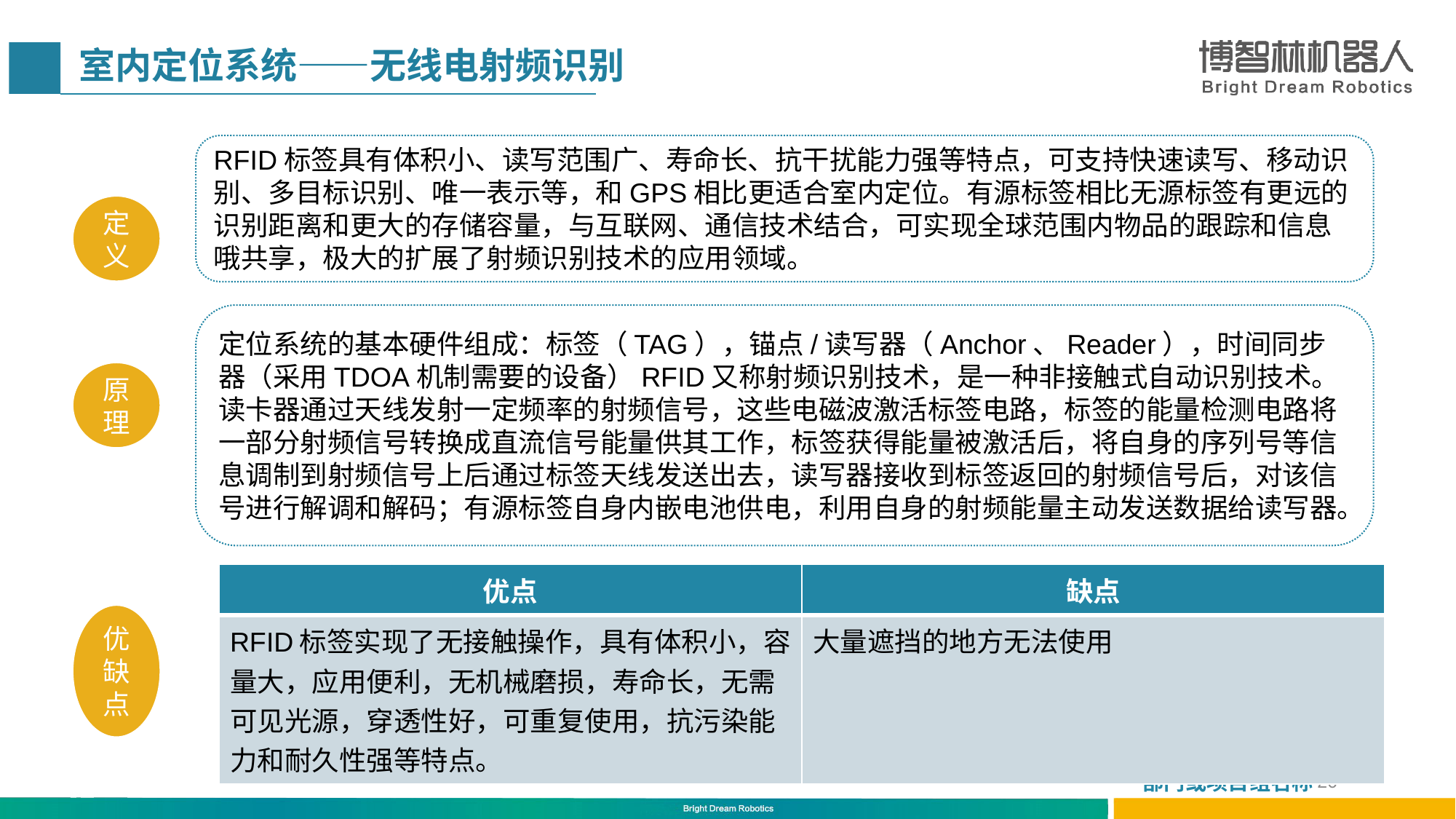

室内定位系统——无线电射频识别
RFID标签具有体积小、读写范围广、寿命长、抗干扰能力强等特点，可支持快速读写、移动识别、多目标识别、唯一表示等，和GPS相比更适合室内定位。有源标签相比无源标签有更远的识别距离和更大的存储容量，与互联网、通信技术结合，可实现全球范围内物品的跟踪和信息哦共享，极大的扩展了射频识别技术的应用领域。
定义
定位系统的基本硬件组成：标签（TAG），锚点/读写器（Anchor、Reader），时间同步器（采用TDOA机制需要的设备）RFID又称射频识别技术，是一种非接触式自动识别技术。读卡器通过天线发射一定频率的射频信号，这些电磁波激活标签电路，标签的能量检测电路将一部分射频信号转换成直流信号能量供其工作，标签获得能量被激活后，将自身的序列号等信息调制到射频信号上后通过标签天线发送出去，读写器接收到标签返回的射频信号后，对该信号进行解调和解码；有源标签自身内嵌电池供电，利用自身的射频能量主动发送数据给读写器。
原理
| 优点 | 缺点 |
| --- | --- |
| RFID标签实现了无接触操作，具有体积小，容量大，应用便利，无机械磨损，寿命长，无需可见光源，穿透性好，可重复使用，抗污染能力和耐久性强等特点。 | 大量遮挡的地方无法使用 |
优缺点
20